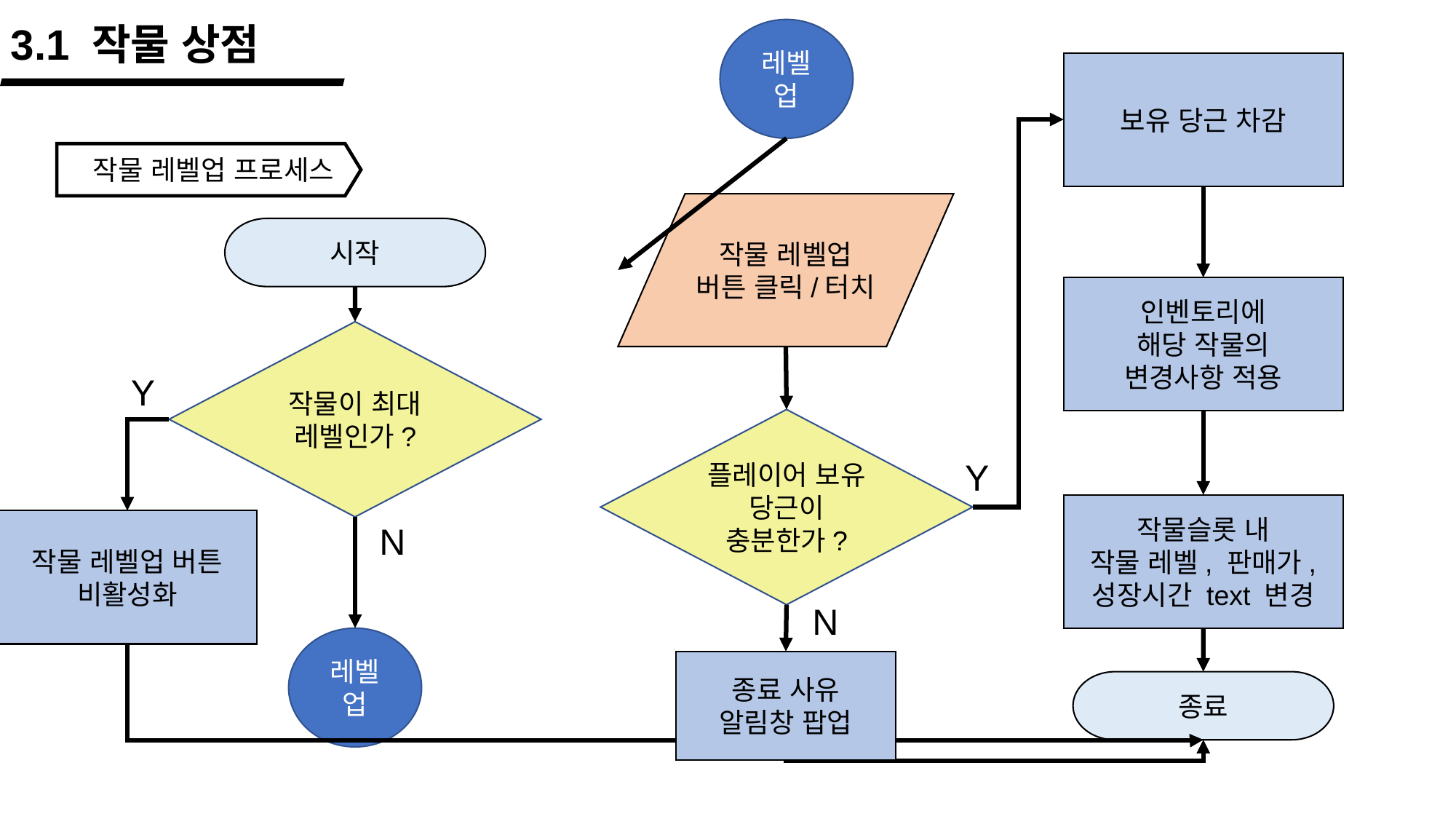

3.1 작물 상점

레벨업
보유 당근 차감

작물 레벨업 프로세스
작물 레벨업 버튼 클릭/터치
시작
인벤토리에
해당 작물의
변경사항 적용
작물이 최대 레벨인가?
Y
플레이어 보유 당근이 충분한가?
Y
작물슬롯 내
작물 레벨, 판매가, 성장시간 text 변경
작물 레벨업 버튼 비활성화
N
N
레벨업
종료 사유
알림창 팝업
종료